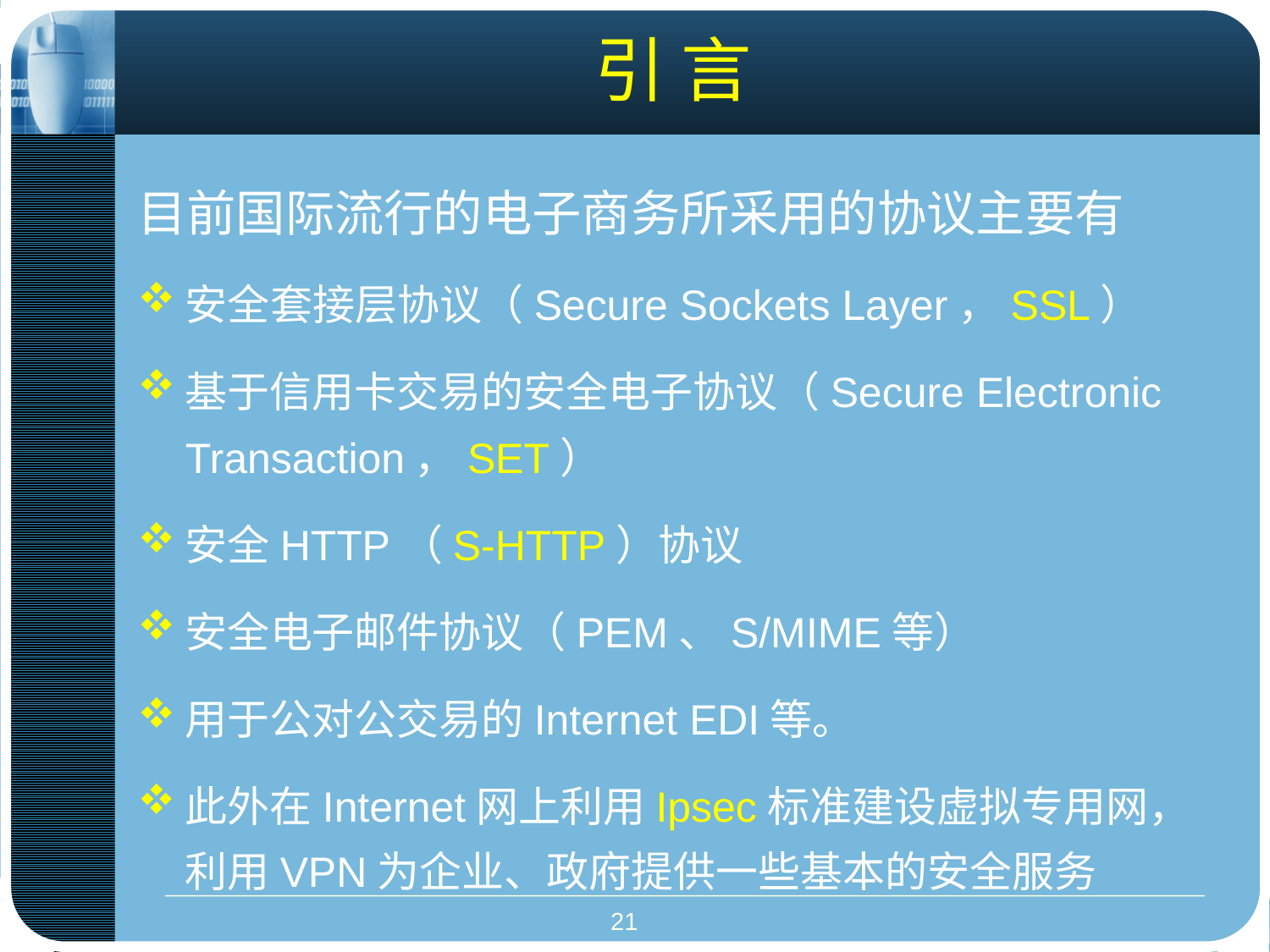

# 引 言
目前国际流行的电子商务所采用的协议主要有
安全套接层协议（Secure Sockets Layer，SSL）
基于信用卡交易的安全电子协议（Secure Electronic Transaction，SET）
安全HTTP（S-HTTP）协议
安全电子邮件协议（PEM、S/MIME等）
用于公对公交易的Internet EDI等。
此外在Internet网上利用Ipsec标准建设虚拟专用网，利用VPN为企业、政府提供一些基本的安全服务

21